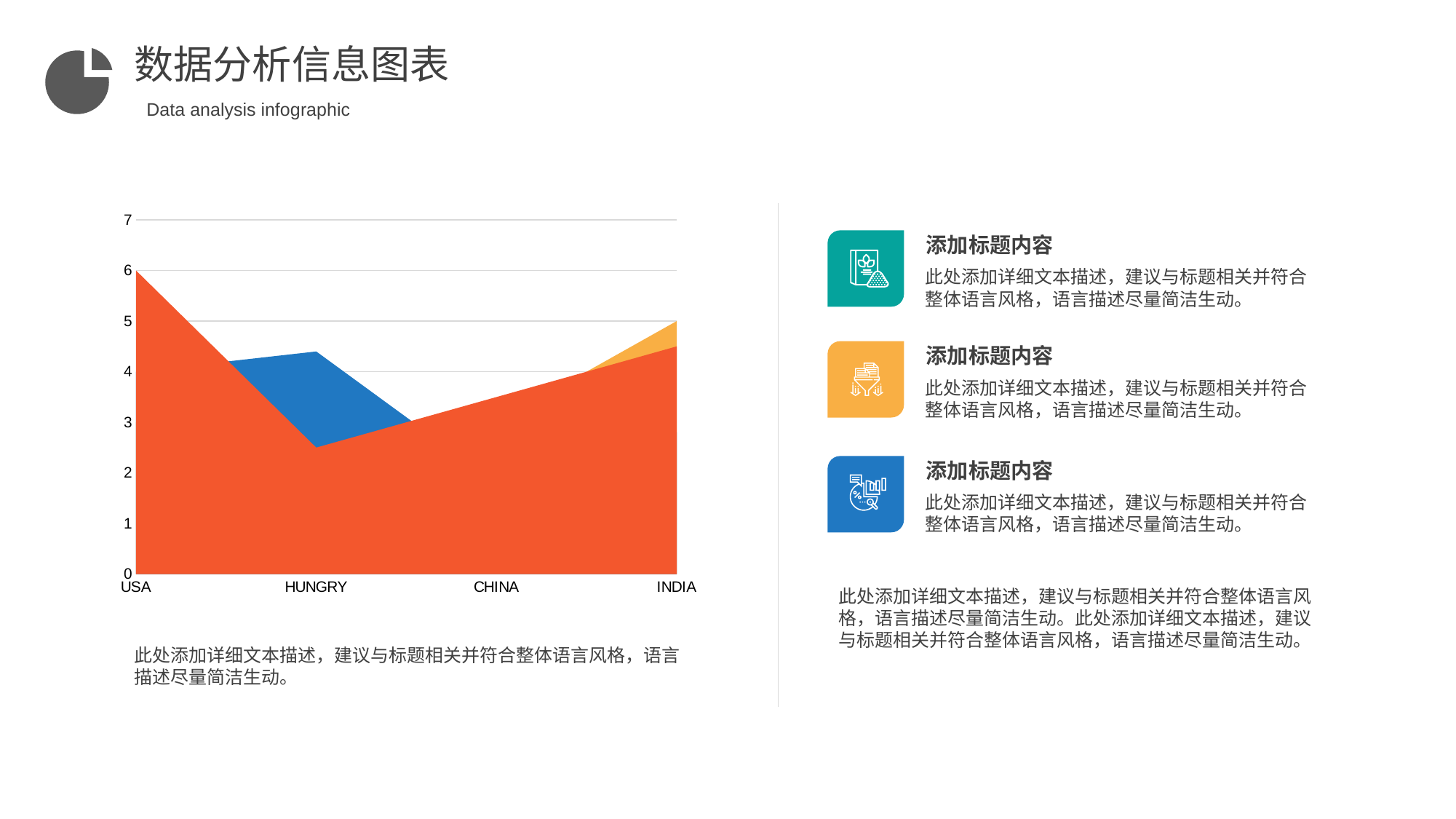

数据分析信息图表

Data analysis infographic

### Chart

| Category | Product 01 | Product 02 | Product 03 |
|---|---|---|---|
| USA | 6.0 | 4.0 | 3.0 |
| HUNGRY | 2.5 | 4.4 | 2.0 |
| CHINA | 3.5 | 1.8 | 3.0 |
| INDIA | 4.5 | 2.8 | 5.0 |
添加标题内容

此处添加详细文本描述，建议与标题相关并符合整体语言风格，语言描述尽量简洁生动。
添加标题内容

此处添加详细文本描述，建议与标题相关并符合整体语言风格，语言描述尽量简洁生动。
添加标题内容

此处添加详细文本描述，建议与标题相关并符合整体语言风格，语言描述尽量简洁生动。
此处添加详细文本描述，建议与标题相关并符合整体语言风格，语言描述尽量简洁生动。此处添加详细文本描述，建议与标题相关并符合整体语言风格，语言描述尽量简洁生动。

此处添加详细文本描述，建议与标题相关并符合整体语言风格，语言描述尽量简洁生动。